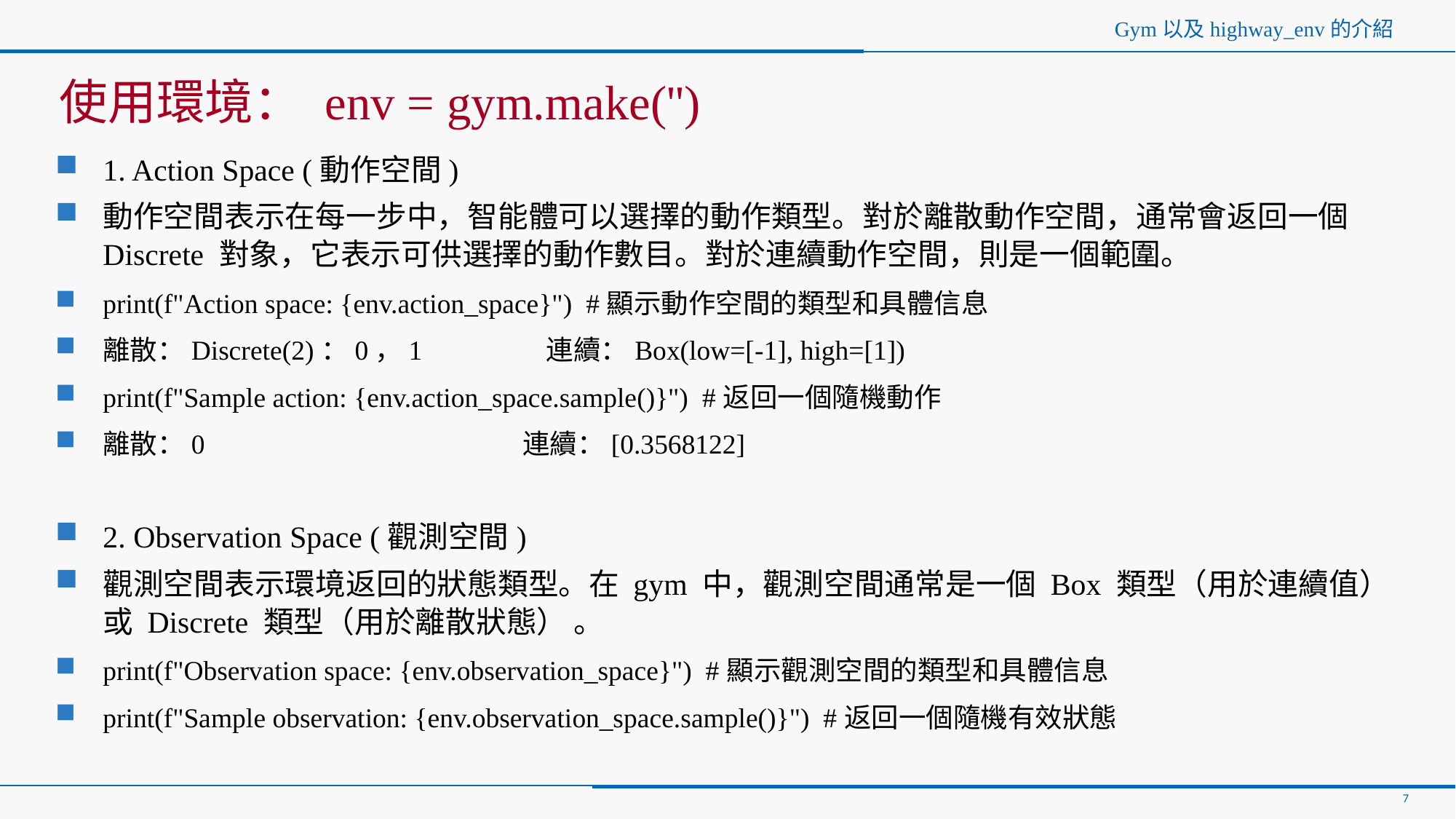

# Gym以及highway_env的介紹
使用環境： env = gym.make('')
1. Action Space (動作空間)
動作空間表示在每一步中，智能體可以選擇的動作類型。對於離散動作空間，通常會返回一個 Discrete 對象，它表示可供選擇的動作數目。對於連續動作空間，則是一個範圍。
print(f"Action space: {env.action_space}")  #顯示動作空間的類型和具體信息
離散：Discrete(2)：0，1                 連續：Box(low=[-1], high=[1])
print(f"Sample action: {env.action_space.sample()}")  #返回一個隨機動作
離散：0                                             連續：[0.3568122]

2. Observation Space (觀測空間)
觀測空間表示環境返回的狀態類型。在 gym 中，觀測空間通常是一個 Box 類型（用於連續值）或 Discrete 類型（用於離散狀態） 。
print(f"Observation space: {env.observation_space}")  #顯示觀測空間的類型和具體信息
print(f"Sample observation: {env.observation_space.sample()}")  #返回一個隨機有效狀態
7